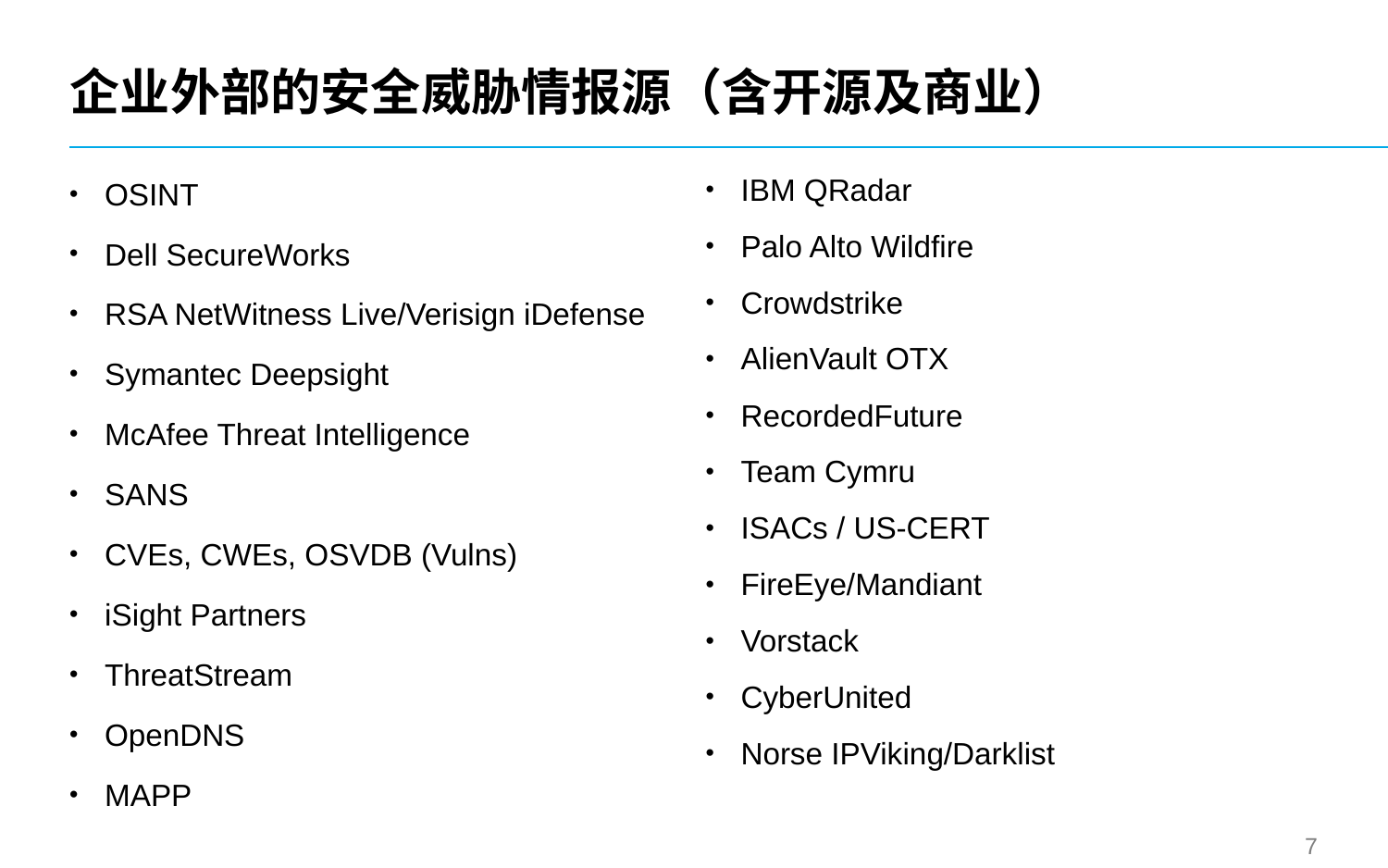

# 企业外部的安全威胁情报源（含开源及商业）
OSINT
Dell SecureWorks
RSA NetWitness Live/Verisign iDefense
Symantec Deepsight
McAfee Threat Intelligence
SANS
CVEs, CWEs, OSVDB (Vulns)
iSight Partners
ThreatStream
OpenDNS
MAPP

IBM QRadar
Palo Alto Wildfire
Crowdstrike
AlienVault OTX
RecordedFuture
Team Cymru
ISACs / US-CERT
FireEye/Mandiant
Vorstack
CyberUnited
Norse IPViking/Darklist